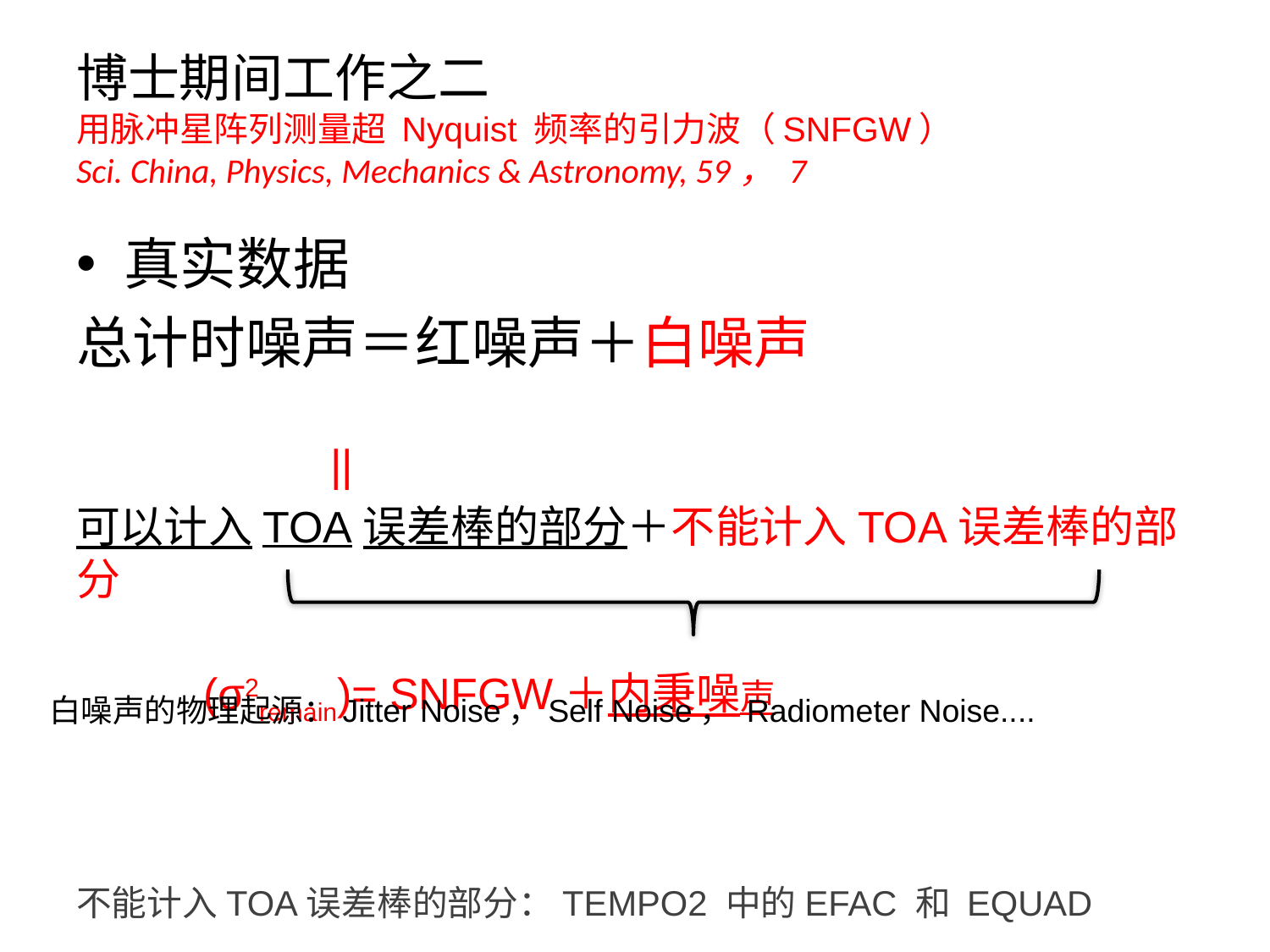

# 博士期间工作之二 用脉冲星阵列测量超 Nyquist 频率的引力波（SNFGW） Sci. China, Physics, Mechanics & Astronomy, 59， 7

真实数据
总计时噪声＝红噪声＋白噪声
										||
可以计入TOA误差棒的部分＋不能计入TOA误差棒的部分
									(σ2remain)= SNFGW＋内秉噪声

不能计入TOA误差棒的部分：TEMPO2 中的EFAC 和 EQUAD
白噪声的物理起源：Jitter Noise，Self Noise， Radiometer Noise....